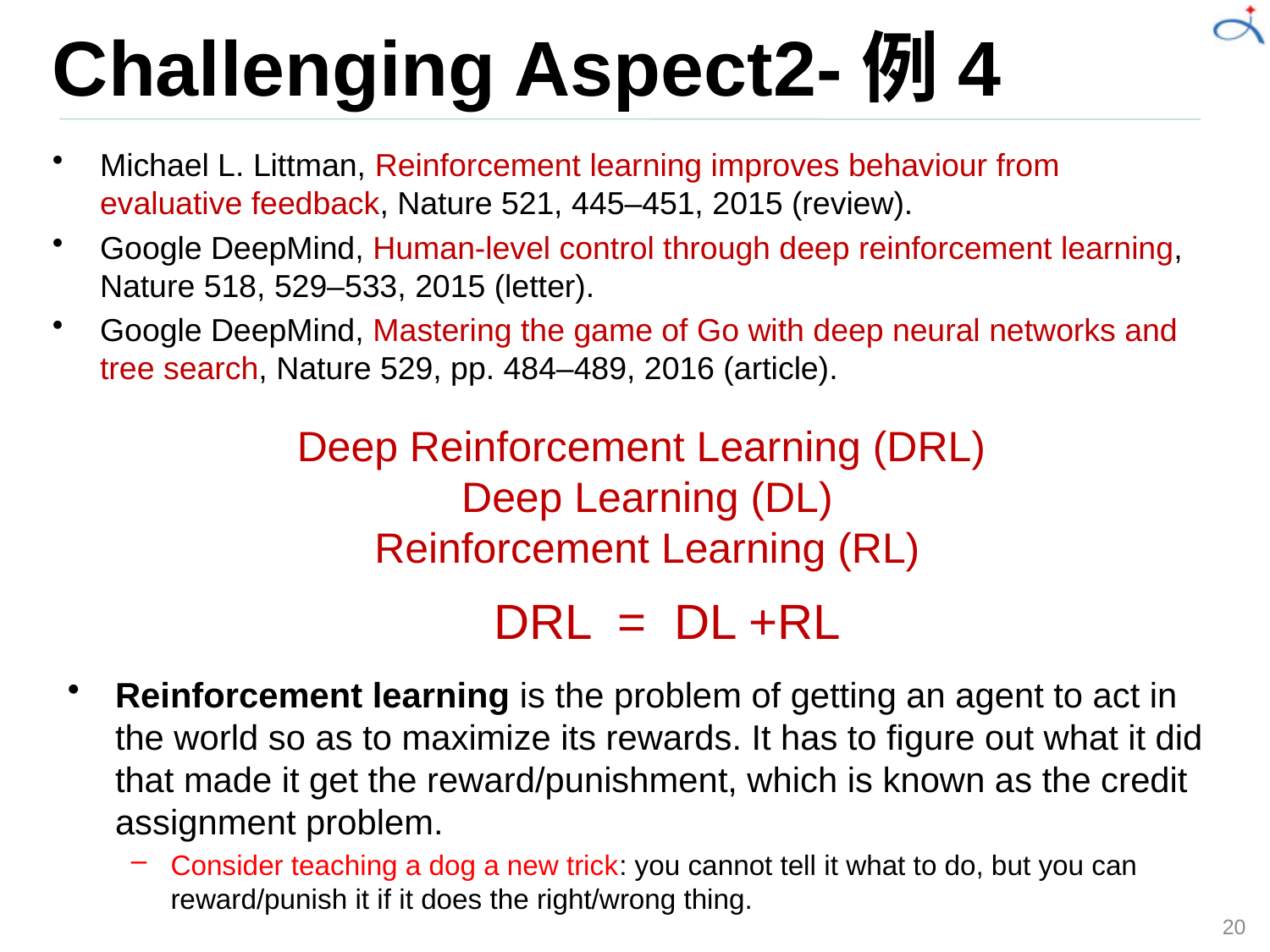

# Challenging Aspect2-例4
Michael L. Littman, Reinforcement learning improves behaviour from evaluative feedback, Nature 521, 445–451, 2015 (review).
Google DeepMind, Human-level control through deep reinforcement learning, Nature 518, 529–533, 2015 (letter).
Google DeepMind, Mastering the game of Go with deep neural networks and tree search, Nature 529, pp. 484–489, 2016 (article).
Deep Reinforcement Learning (DRL)
Deep Learning (DL)
Reinforcement Learning (RL)
DRL  =  DL +RL
Reinforcement learning is the problem of getting an agent to act in the world so as to maximize its rewards. It has to figure out what it did that made it get the reward/punishment, which is known as the credit assignment problem.
Consider teaching a dog a new trick: you cannot tell it what to do, but you can reward/punish it if it does the right/wrong thing.
20